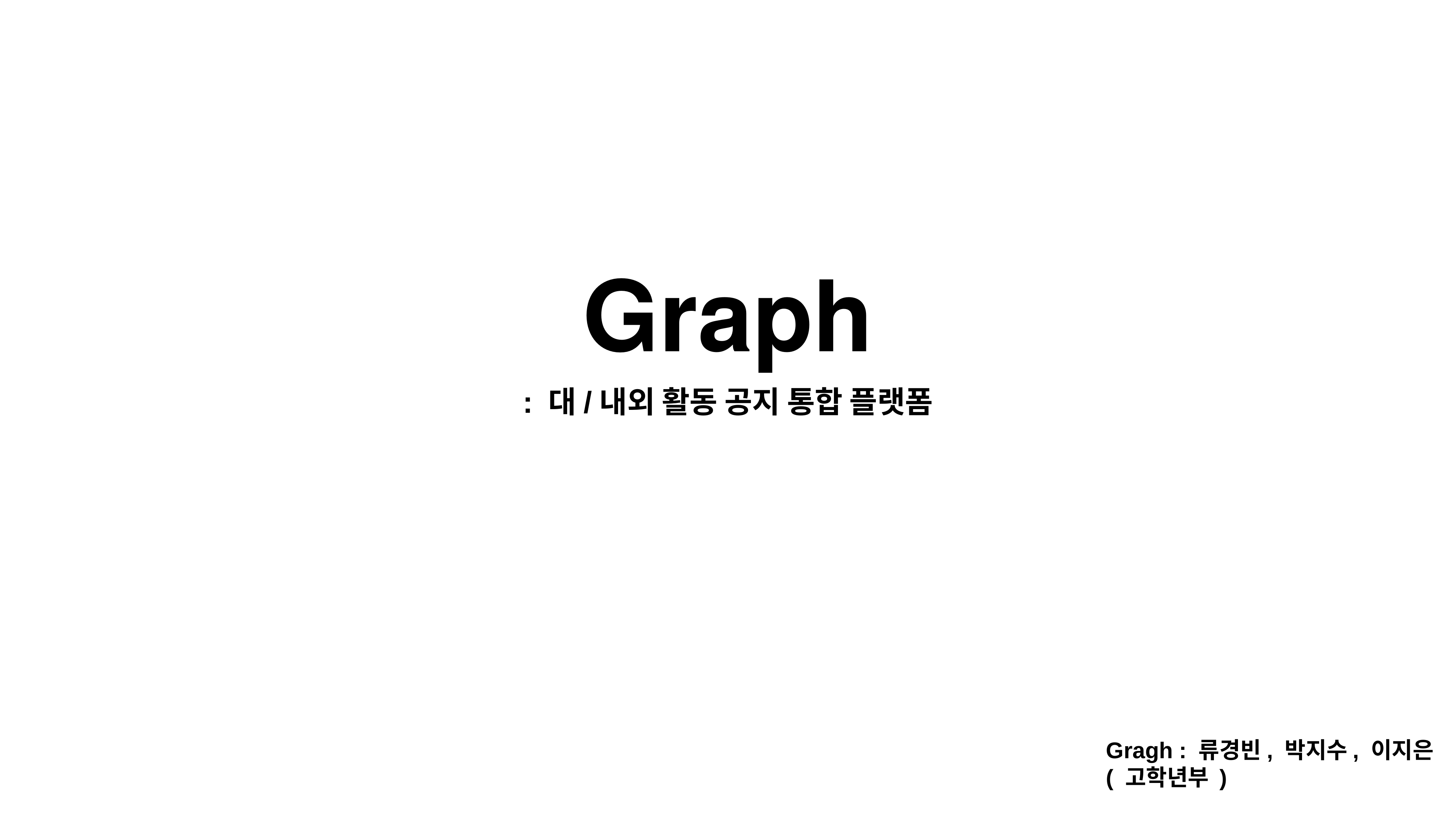

Graph
: 대/내외 활동 공지 통합 플랫폼
Gragh : 류경빈, 박지수, 이지은
( 고학년부 )